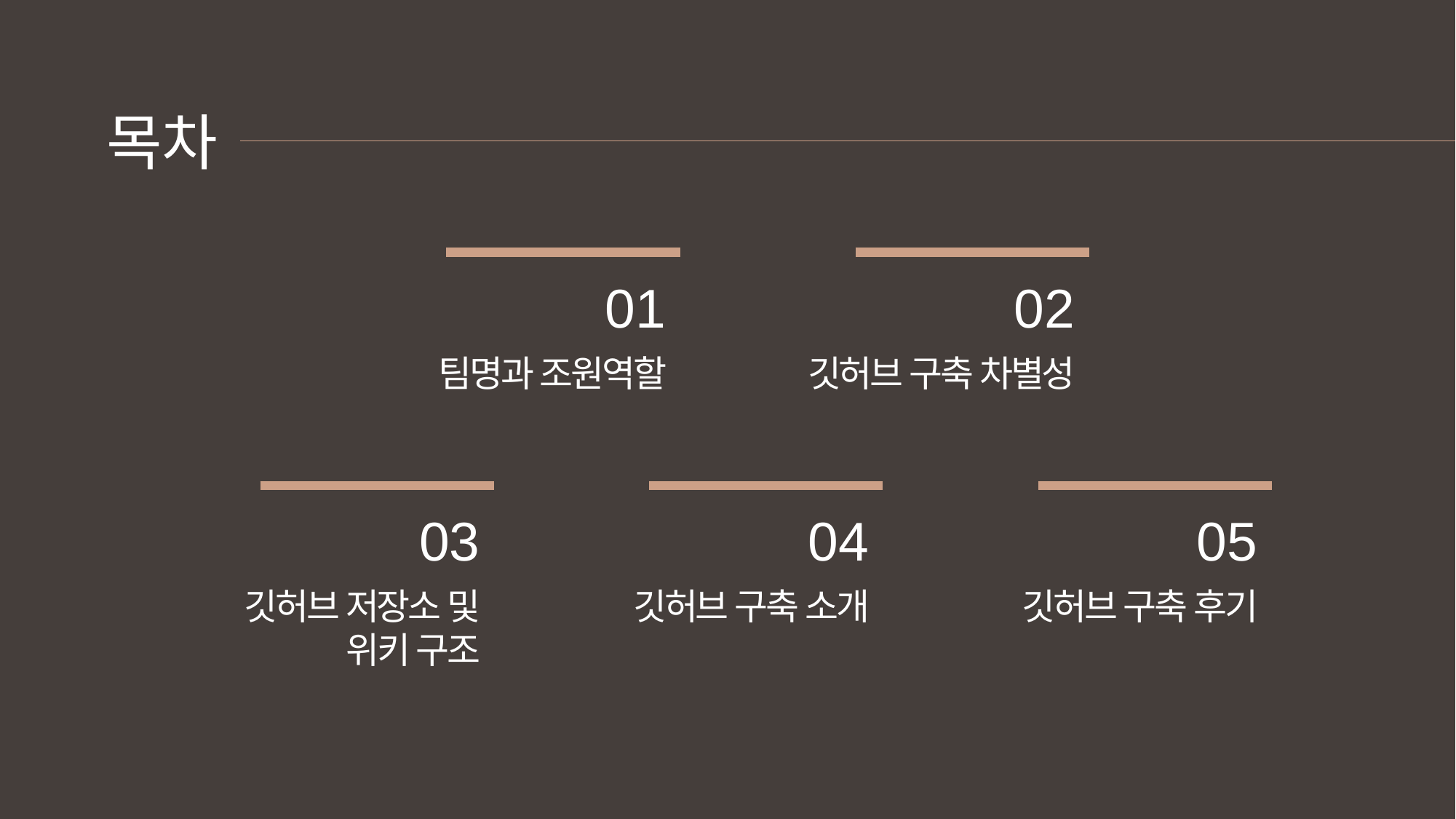

목차
01
팀명과 조원역할
02
깃허브 구축 차별성
03

깃허브 저장소 및
위키 구조
04
깃허브 구축 소개
05

깃허브 구축 후기